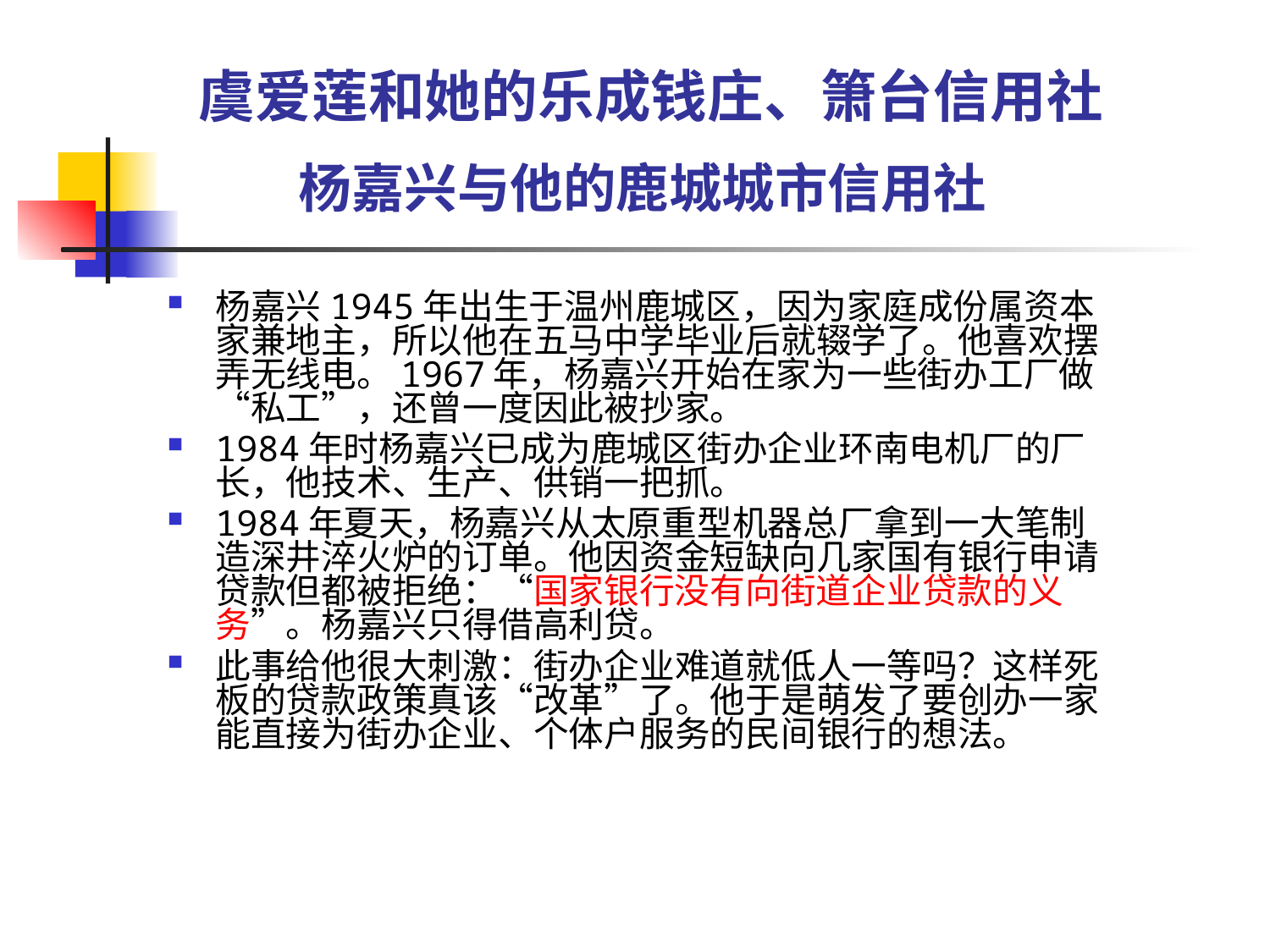

虞爱莲和她的乐成钱庄、箫台信用社
# 杨嘉兴与他的鹿城城市信用社
杨嘉兴1945年出生于温州鹿城区，因为家庭成份属资本家兼地主，所以他在五马中学毕业后就辍学了。他喜欢摆弄无线电。1967年，杨嘉兴开始在家为一些街办工厂做“私工”，还曾一度因此被抄家。
1984年时杨嘉兴已成为鹿城区街办企业环南电机厂的厂长，他技术、生产、供销一把抓。
1984年夏天，杨嘉兴从太原重型机器总厂拿到一大笔制造深井淬火炉的订单。他因资金短缺向几家国有银行申请贷款但都被拒绝：“国家银行没有向街道企业贷款的义务”。杨嘉兴只得借高利贷。
此事给他很大刺激：街办企业难道就低人一等吗？这样死板的贷款政策真该“改革”了。他于是萌发了要创办一家能直接为街办企业、个体户服务的民间银行的想法。